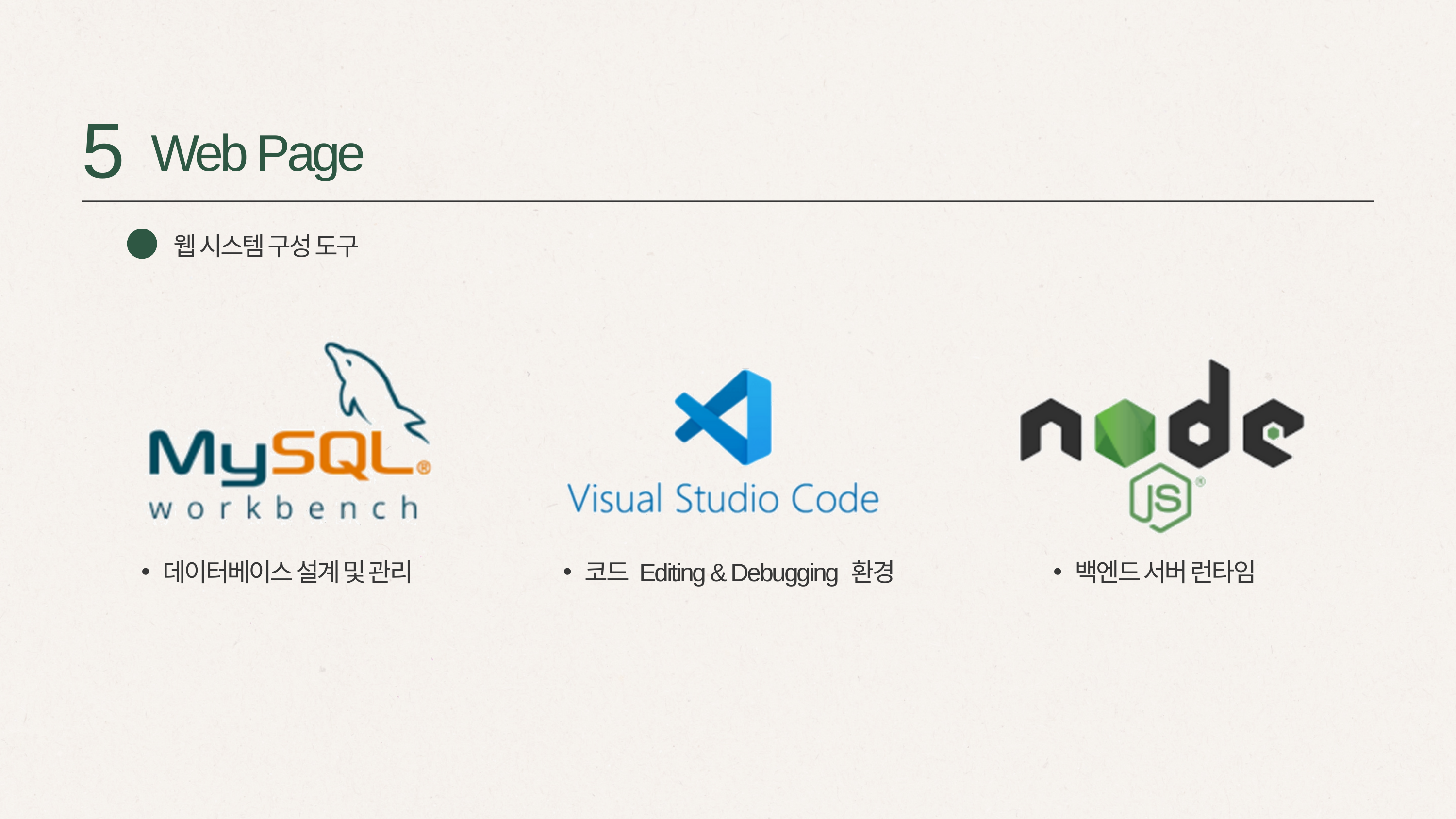

5
Web Page

웹 시스템 구성 도구

데이터베이스 설계 및 관리
코드 Editing & Debugging 환경
백엔드 서버 런타임